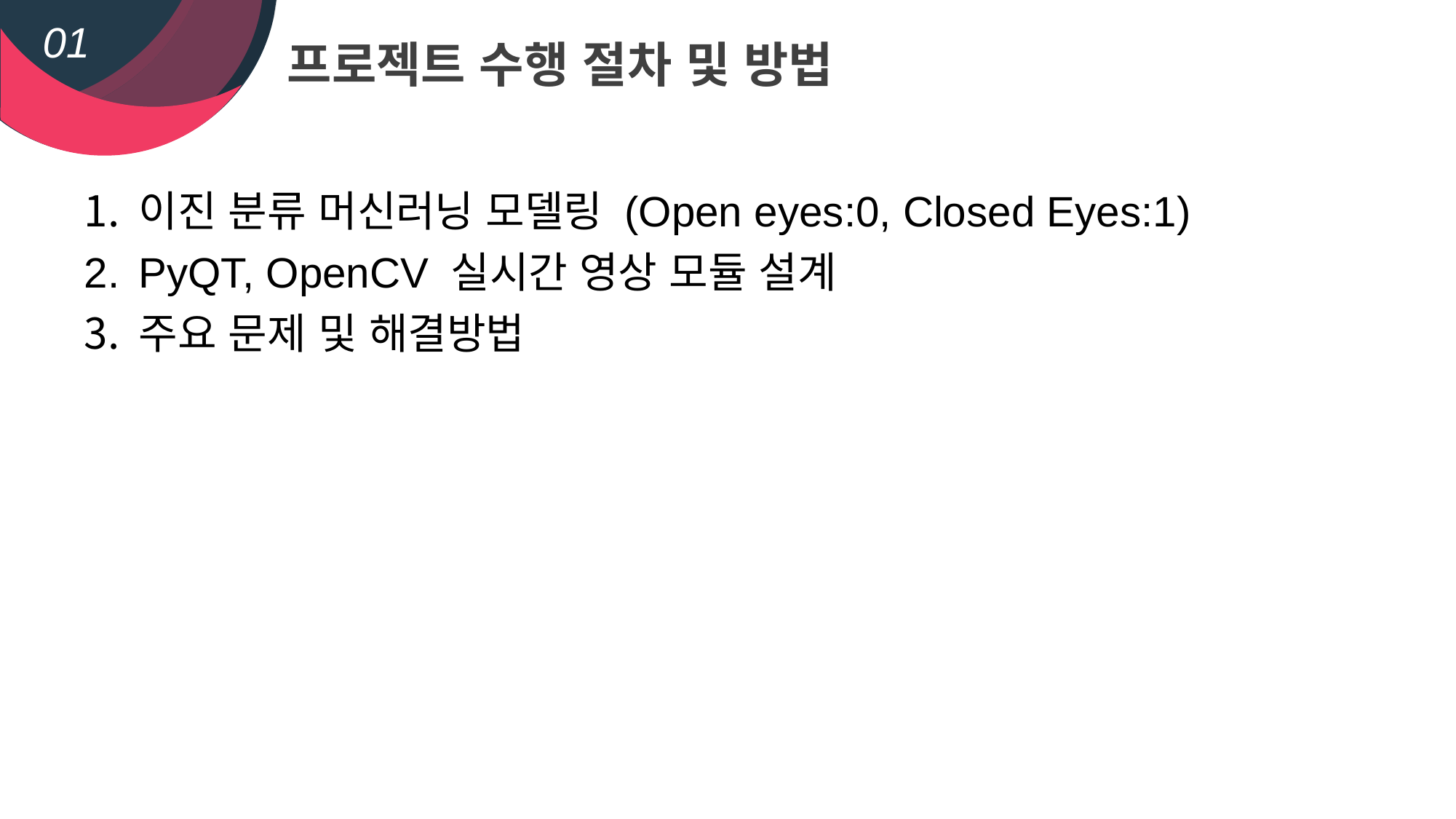

01
프로젝트 수행 절차 및 방법
이진 분류 머신러닝 모델링 (Open eyes:0, Closed Eyes:1)
PyQT, OpenCV 실시간 영상 모듈 설계
주요 문제 및 해결방법